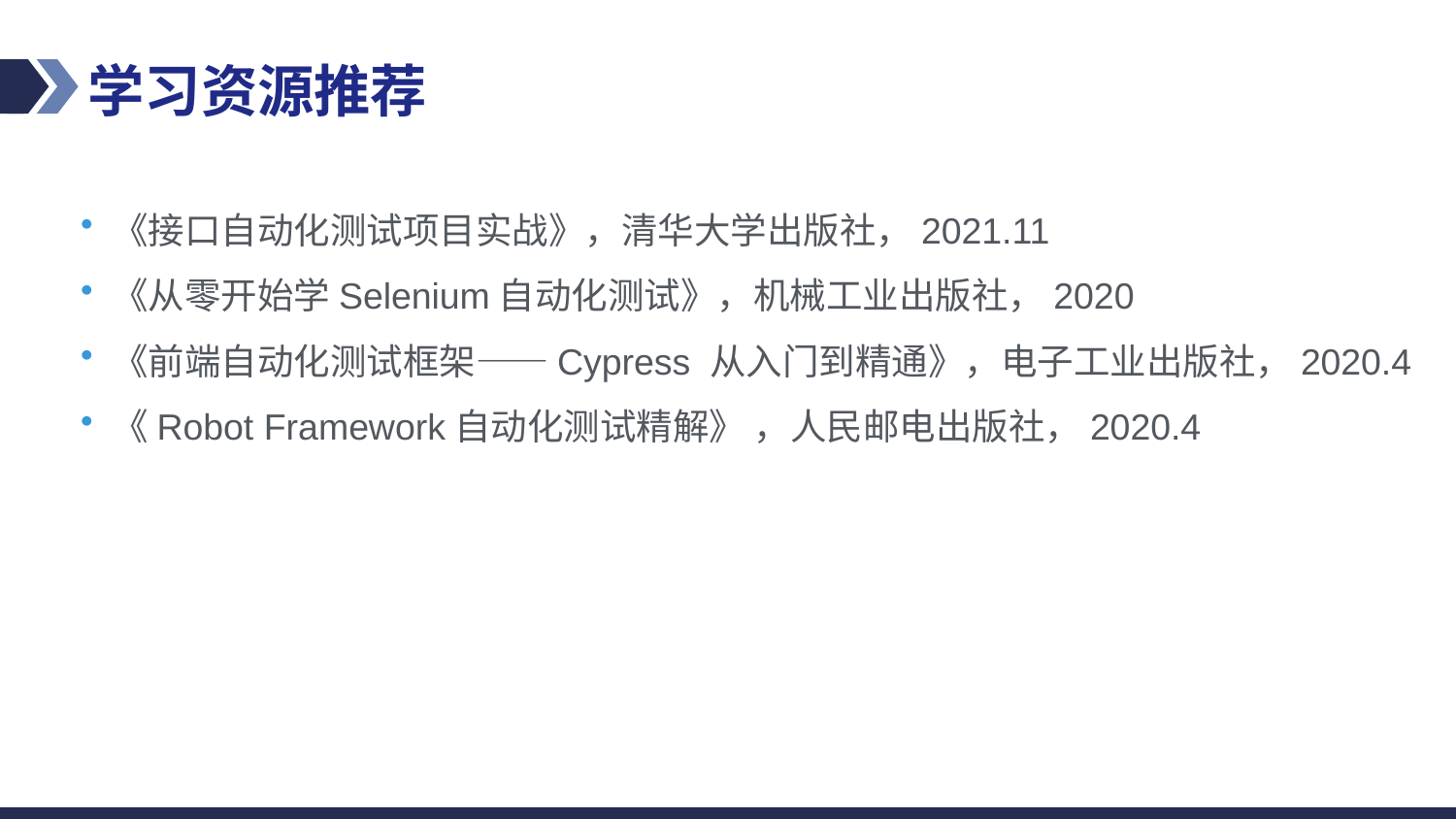

学习资源推荐
《接口自动化测试项目实战》，清华大学出版社，2021.11
《从零开始学Selenium自动化测试》，机械工业出版社，2020
《前端自动化测试框架——Cypress 从入门到精通》，电子工业出版社，2020.4
《Robot Framework自动化测试精解》 ，人民邮电出版社，2020.4